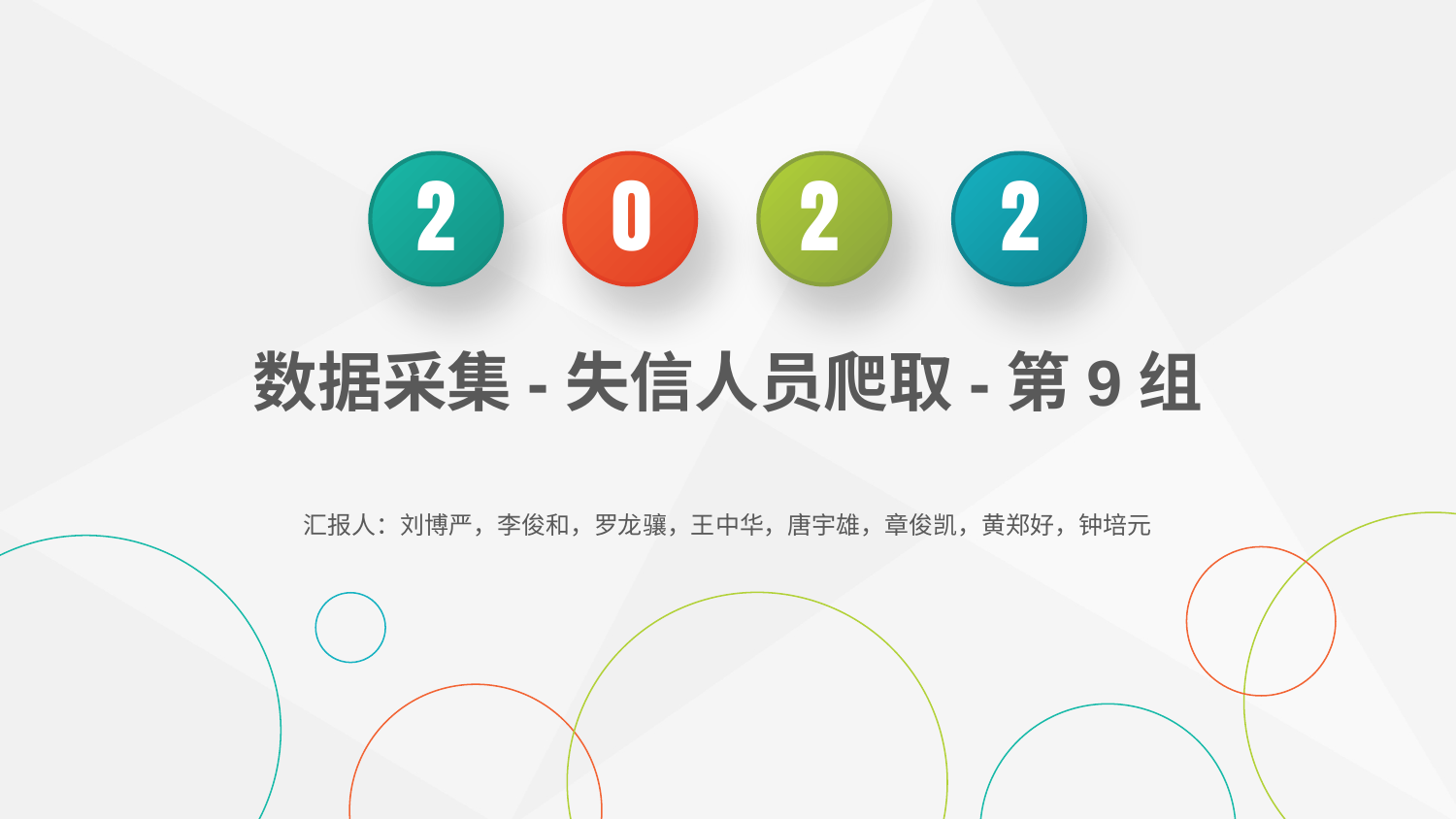

2
0
2
2
数据采集-失信人员爬取-第9组
汇报人：刘博严，李俊和，罗龙骧，王中华，唐宇雄，章俊凯，黄郑好，钟培元